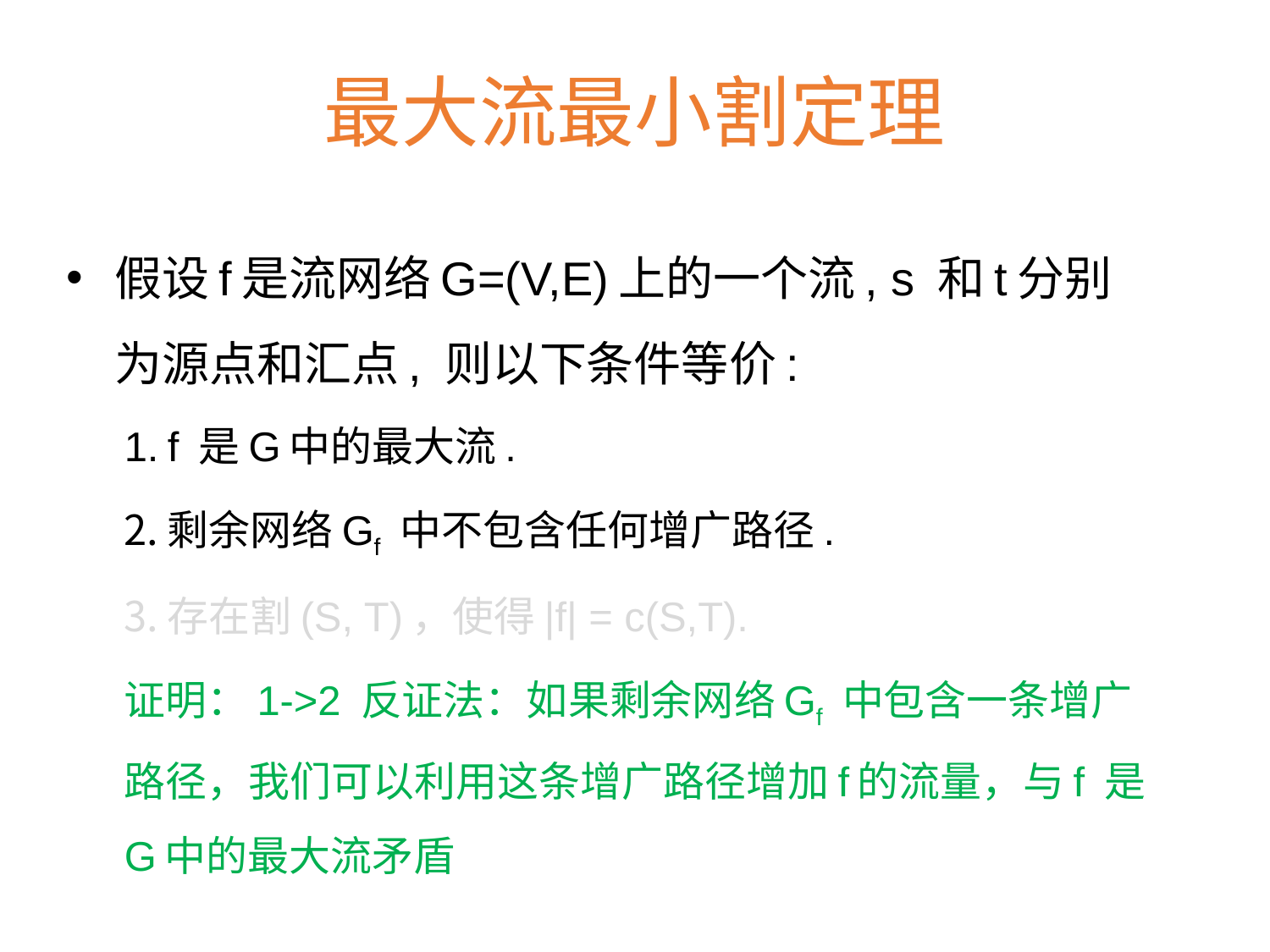

# 最大流最小割定理
假设f是流网络G=(V,E)上的一个流, s 和t分别为源点和汇点, 则以下条件等价:
f 是G中的最大流.
剩余网络Gf 中不包含任何增广路径.
存在割(S, T)，使得|f| = c(S,T).
证明：1->2 反证法：如果剩余网络Gf 中包含一条增广路径，我们可以利用这条增广路径增加f的流量，与f 是G中的最大流矛盾